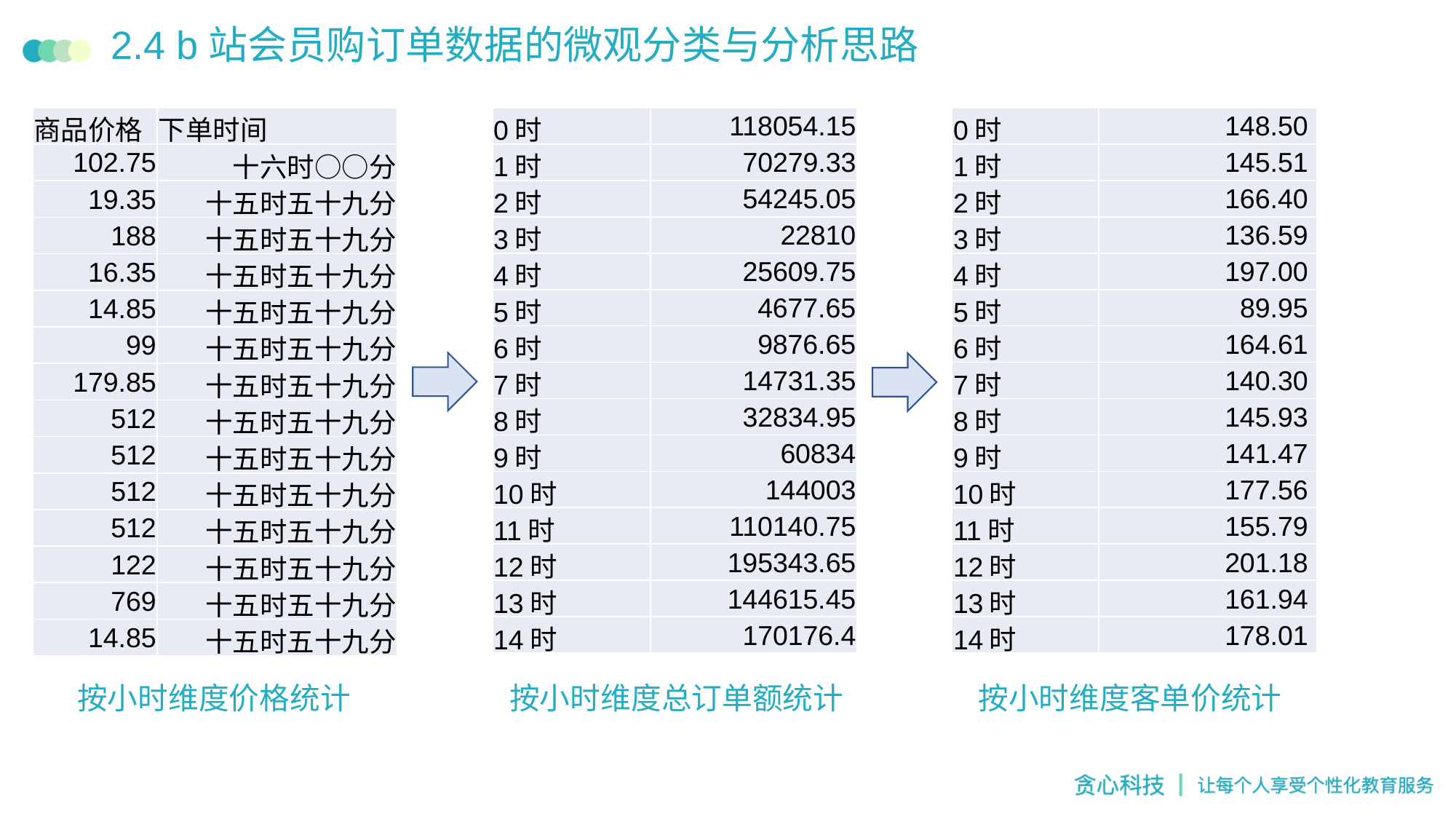

# 2.4 b站会员购订单数据的微观分类与分析思路
| 商品价格 | 下单时间 |
| --- | --- |
| 102.75 | 十六时○○分 |
| 19.35 | 十五时五十九分 |
| 188 | 十五时五十九分 |
| 16.35 | 十五时五十九分 |
| 14.85 | 十五时五十九分 |
| 99 | 十五时五十九分 |
| 179.85 | 十五时五十九分 |
| 512 | 十五时五十九分 |
| 512 | 十五时五十九分 |
| 512 | 十五时五十九分 |
| 512 | 十五时五十九分 |
| 122 | 十五时五十九分 |
| 769 | 十五时五十九分 |
| 14.85 | 十五时五十九分 |
| 0时 | 118054.15 |
| --- | --- |
| 1时 | 70279.33 |
| 2时 | 54245.05 |
| 3时 | 22810 |
| 4时 | 25609.75 |
| 5时 | 4677.65 |
| 6时 | 9876.65 |
| 7时 | 14731.35 |
| 8时 | 32834.95 |
| 9时 | 60834 |
| 10时 | 144003 |
| 11时 | 110140.75 |
| 12时 | 195343.65 |
| 13时 | 144615.45 |
| 14时 | 170176.4 |
| 0时 | 148.50 |
| --- | --- |
| 1时 | 145.51 |
| 2时 | 166.40 |
| 3时 | 136.59 |
| 4时 | 197.00 |
| 5时 | 89.95 |
| 6时 | 164.61 |
| 7时 | 140.30 |
| 8时 | 145.93 |
| 9时 | 141.47 |
| 10时 | 177.56 |
| 11时 | 155.79 |
| 12时 | 201.18 |
| 13时 | 161.94 |
| 14时 | 178.01 |

按小时维度价格统计
按小时维度总订单额统计
按小时维度客单价统计